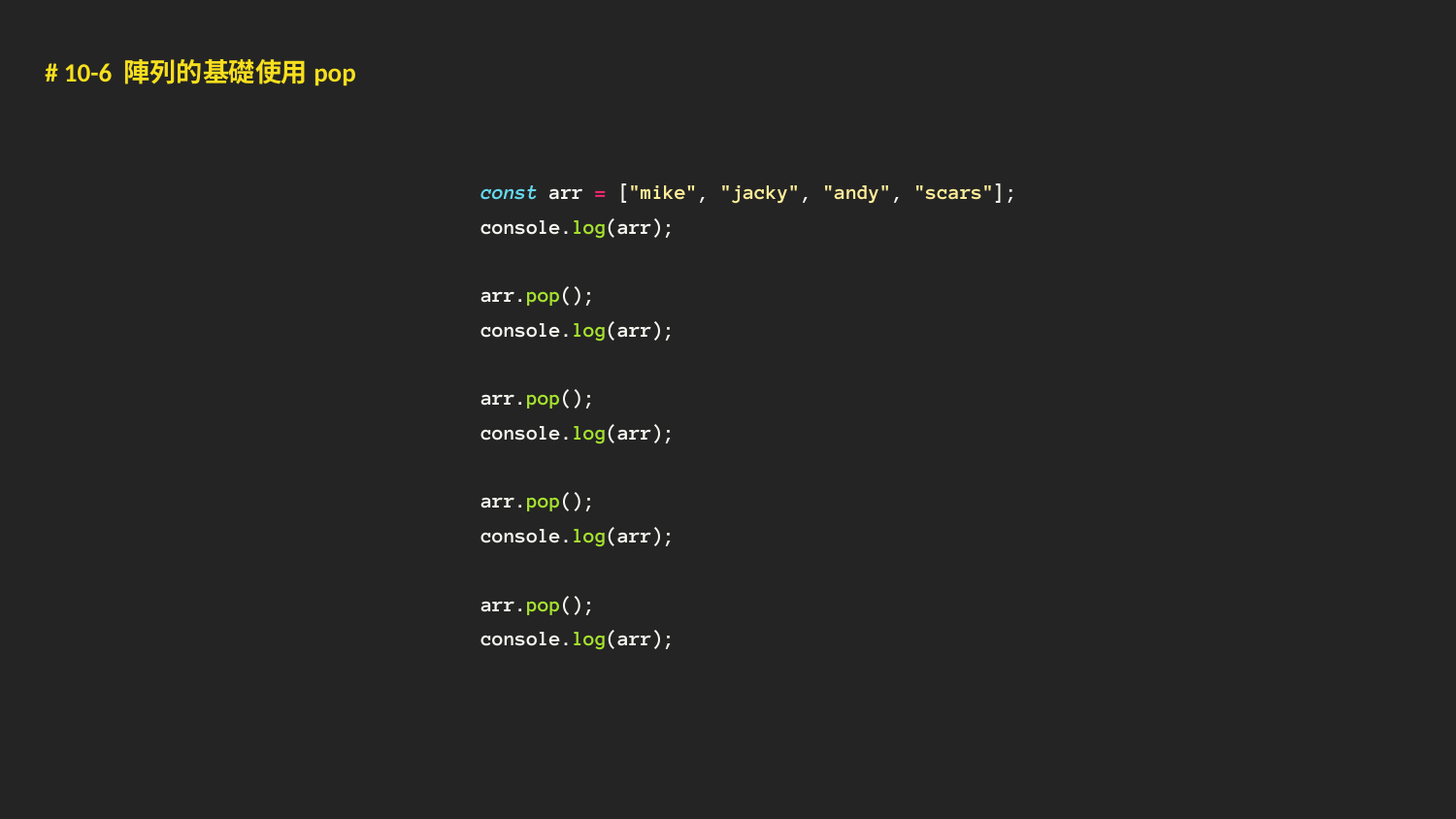

# 10-6 陣列的基礎使用pop
      const arr = ["mike", "jacky", "andy", "scars"];
      console.log(arr);

      arr.pop();
      console.log(arr);

      arr.pop();
      console.log(arr);

      arr.pop();
      console.log(arr);

      arr.pop();
      console.log(arr);